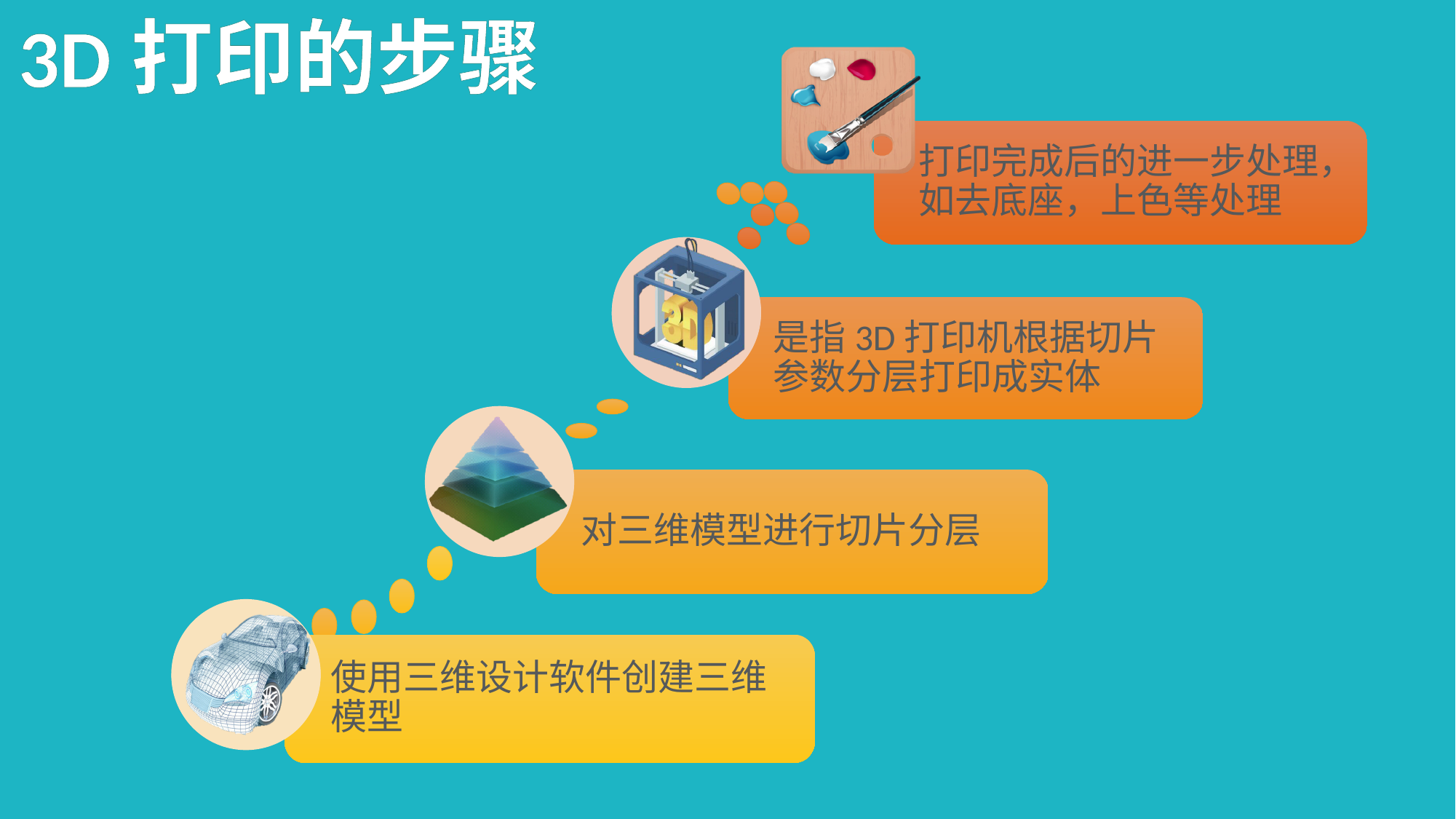

3D打印的步骤

打印完成后的进一步处理，如去底座，上色等处理

是指3D打印机根据切片参数分层打印成实体

对三维模型进行切片分层

使用三维设计软件创建三维模型